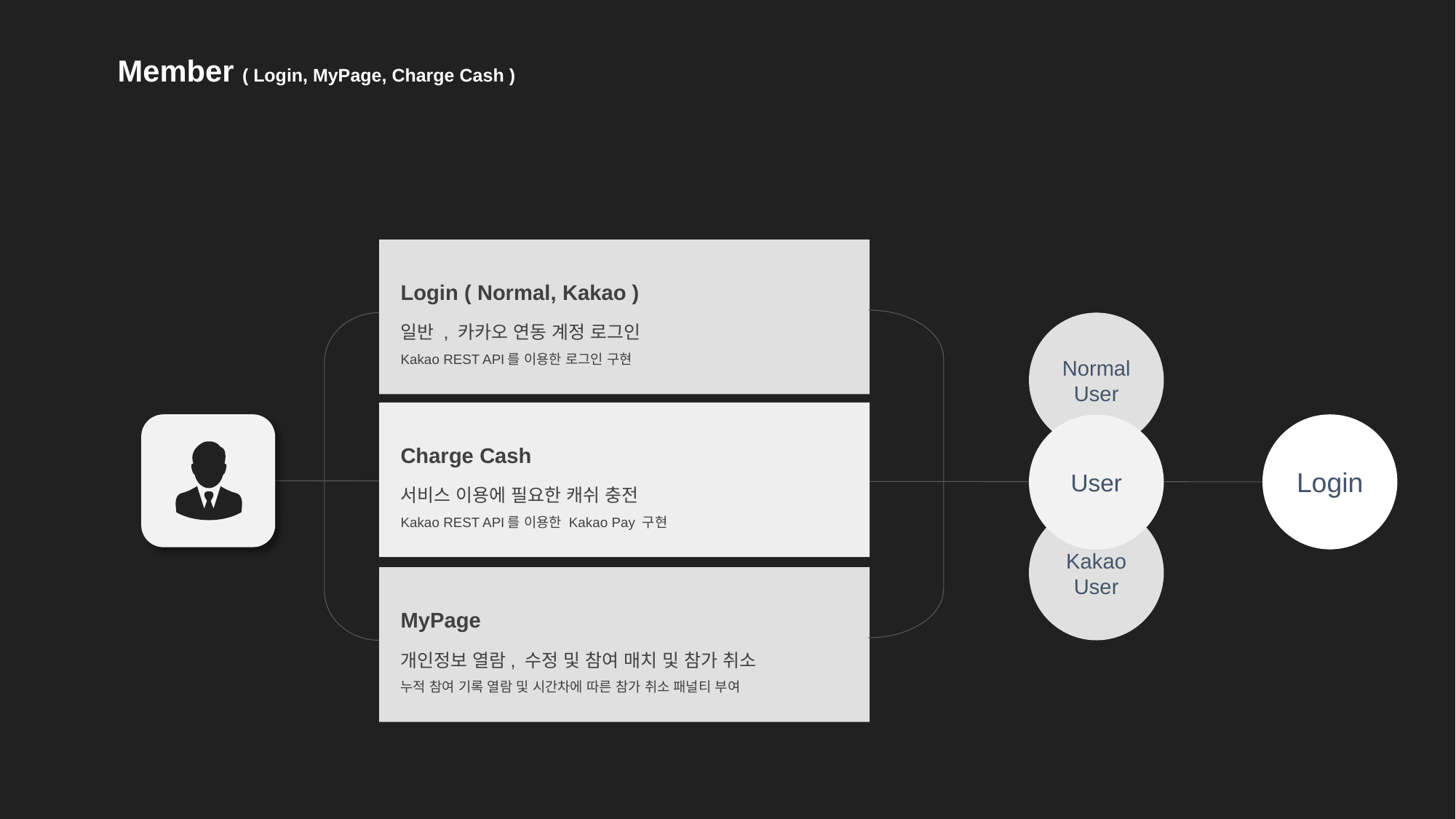

Member ( Login, MyPage, Charge Cash )
Login ( Normal, Kakao )

일반 , 카카오 연동 계정 로그인
Kakao REST API를 이용한 로그인 구현

Normal
User
Charge Cash

서비스 이용에 필요한 캐쉬 충전
Kakao REST API를 이용한 Kakao Pay 구현

Login
User

Kakao
User
MyPage

개인정보 열람, 수정 및 참여 매치 및 참가 취소
누적 참여 기록 열람 및 시간차에 따른 참가 취소 패널티 부여